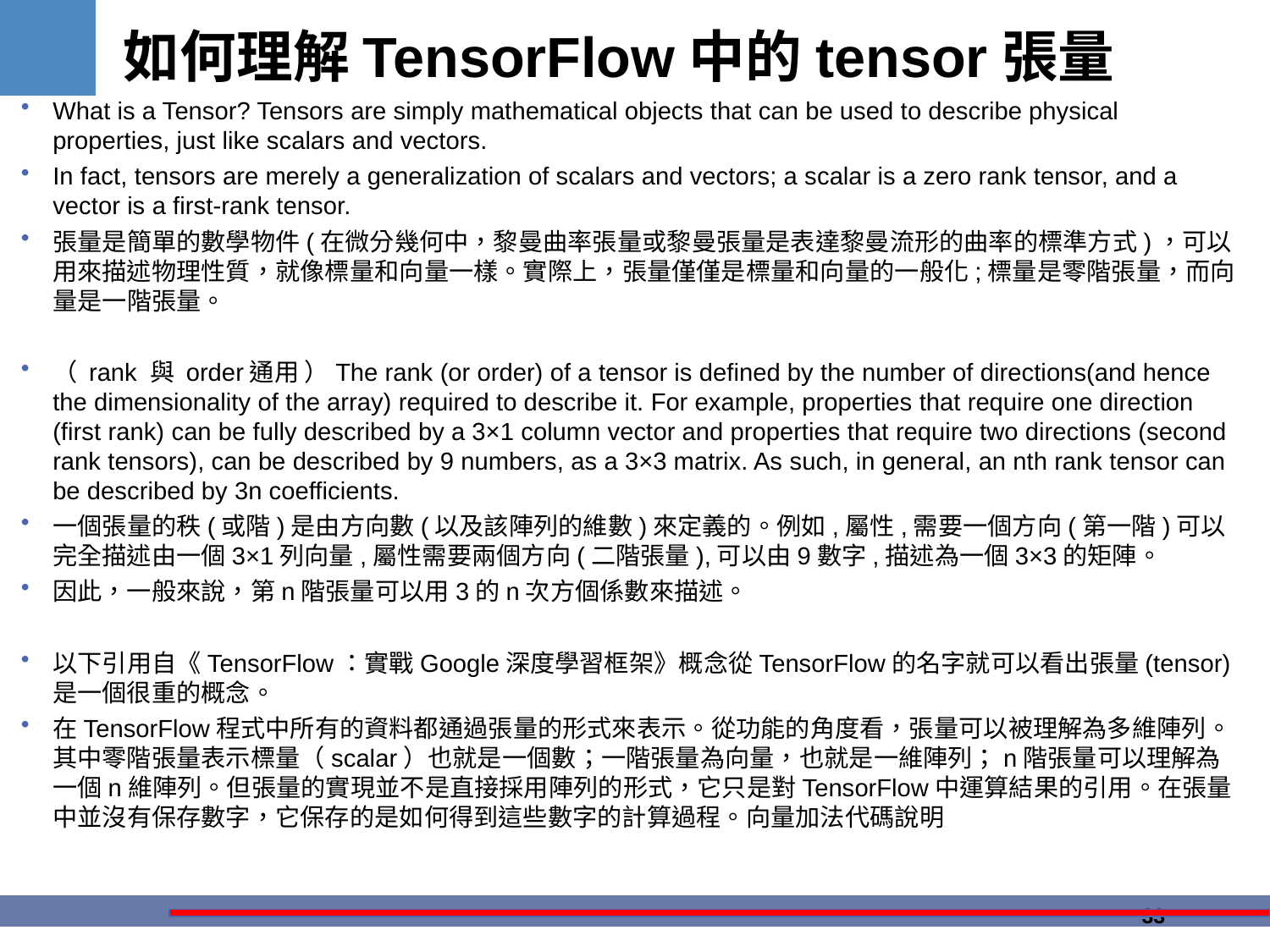

# 如何理解TensorFlow中的tensor張量
What is a Tensor? Tensors are simply mathematical objects that can be used to describe physical properties, just like scalars and vectors.
In fact, tensors are merely a generalization of scalars and vectors; a scalar is a zero rank tensor, and a vector is a first-rank tensor.
張量是簡單的數學物件(在微分幾何中，黎曼曲率張量或黎曼張量是表達黎曼流形的曲率的標準方式)，可以用來描述物理性質，就像標量和向量一樣。實際上，張量僅僅是標量和向量的一般化;標量是零階張量，而向量是一階張量。

（ rank 與 order通用 ）The rank (or order) of a tensor is defined by the number of directions(and hence the dimensionality of the array) required to describe it. For example, properties that require one direction (first rank) can be fully described by a 3×1 column vector and properties that require two directions (second rank tensors), can be described by 9 numbers, as a 3×3 matrix. As such, in general, an nth rank tensor can be described by 3n coefficients.
一個張量的秩(或階)是由方向數(以及該陣列的維數)來定義的。例如,屬性,需要一個方向(第一階)可以完全描述由一個3×1列向量,屬性需要兩個方向(二階張量),可以由9數字,描述為一個3×3的矩陣。
因此，一般來說，第n階張量可以用3的n次方個係數來描述。

以下引用自《TensorFlow：實戰Google深度學習框架》概念從TensorFlow的名字就可以看出張量(tensor)是一個很重的概念。
在TensorFlow程式中所有的資料都通過張量的形式來表示。從功能的角度看，張量可以被理解為多維陣列。其中零階張量表示標量（scalar）也就是一個數；一階張量為向量，也就是一維陣列；n階張量可以理解為一個n維陣列。但張量的實現並不是直接採用陣列的形式，它只是對TensorFlow中運算結果的引用。在張量中並沒有保存數字，它保存的是如何得到這些數字的計算過程。向量加法代碼說明